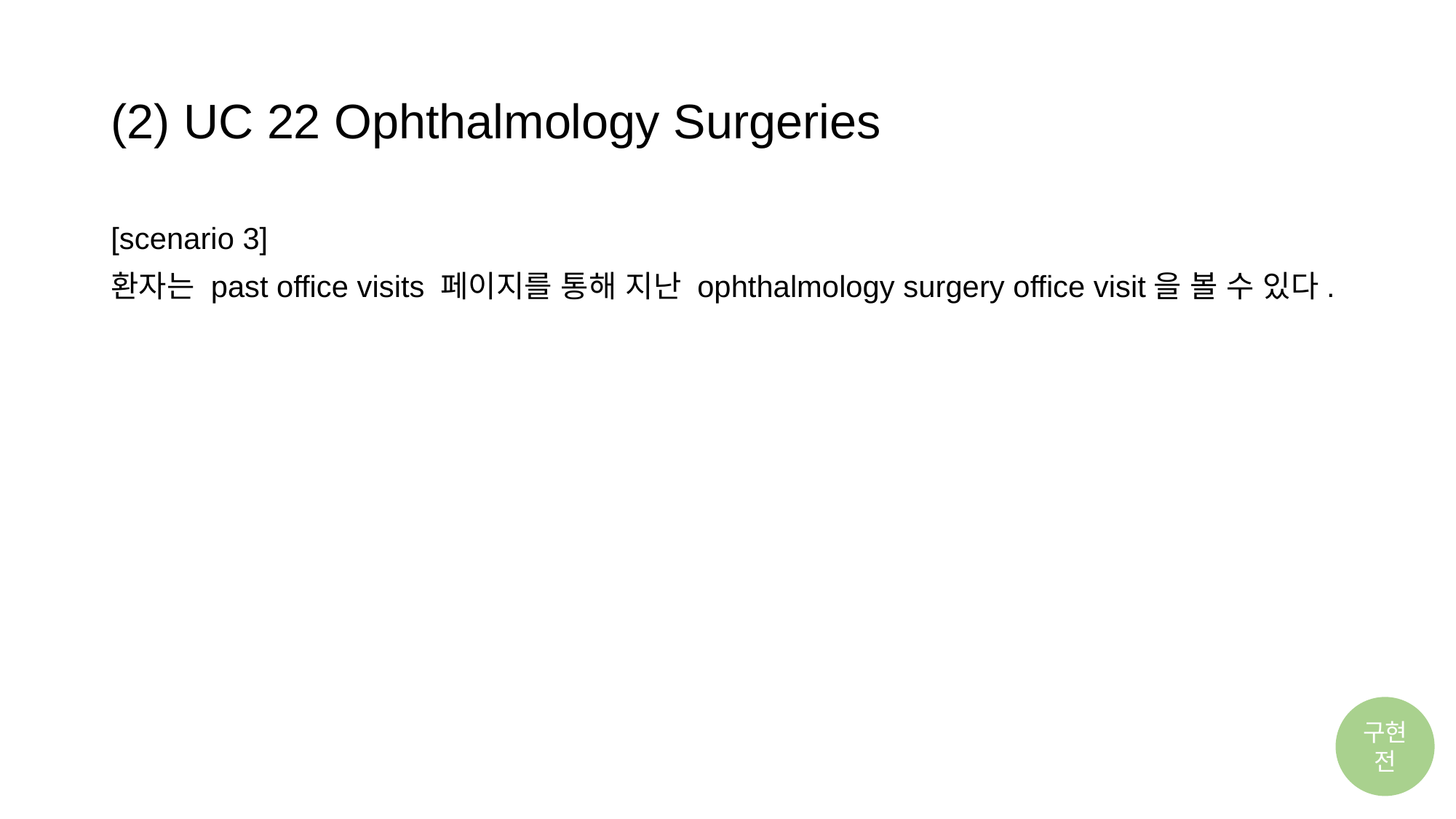

# (2) UC 22 Ophthalmology Surgeries
[scenario 3]
환자는 past office visits 페이지를 통해 지난 ophthalmology surgery office visit을 볼 수 있다.
구현 전